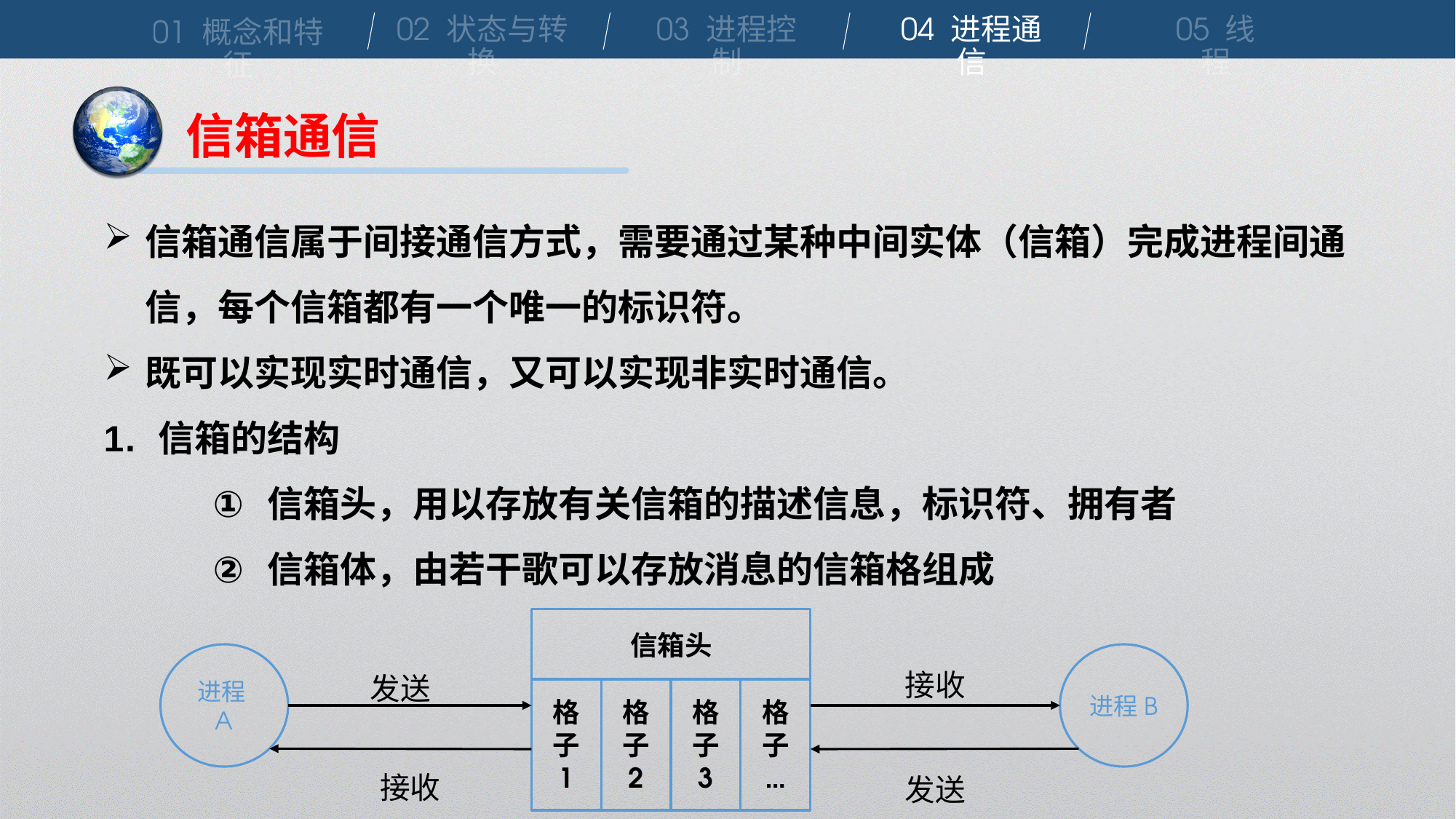

02 状态与转换
03 进程控制
04 进程通信
05 线程
01 概念和特征
信箱通信
信箱通信属于间接通信方式，需要通过某种中间实体（信箱）完成进程间通信，每个信箱都有一个唯一的标识符。
既可以实现实时通信，又可以实现非实时通信。
信箱的结构
信箱头，用以存放有关信箱的描述信息，标识符、拥有者
信箱体，由若干歌可以存放消息的信箱格组成
信箱头
接收
进程A
进程B
发送
格子
1
格子
2
格子
3
格子
…
接收
发送